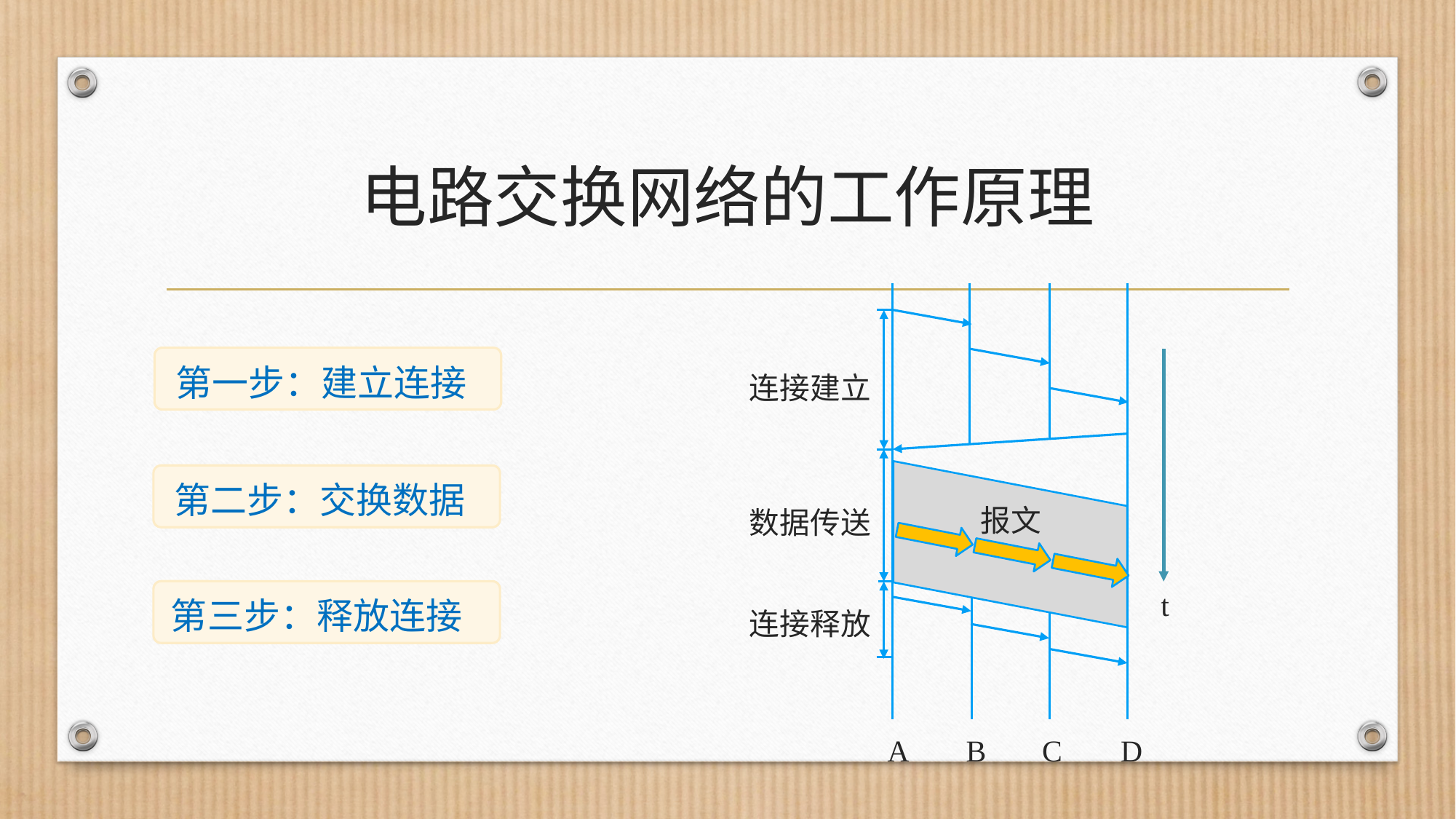

# 电路交换网络的工作原理

第一步：建立连接
连接建立

第二步：交换数据
报文
数据传送

t

第三步：释放连接
连接释放
A
B
C
D